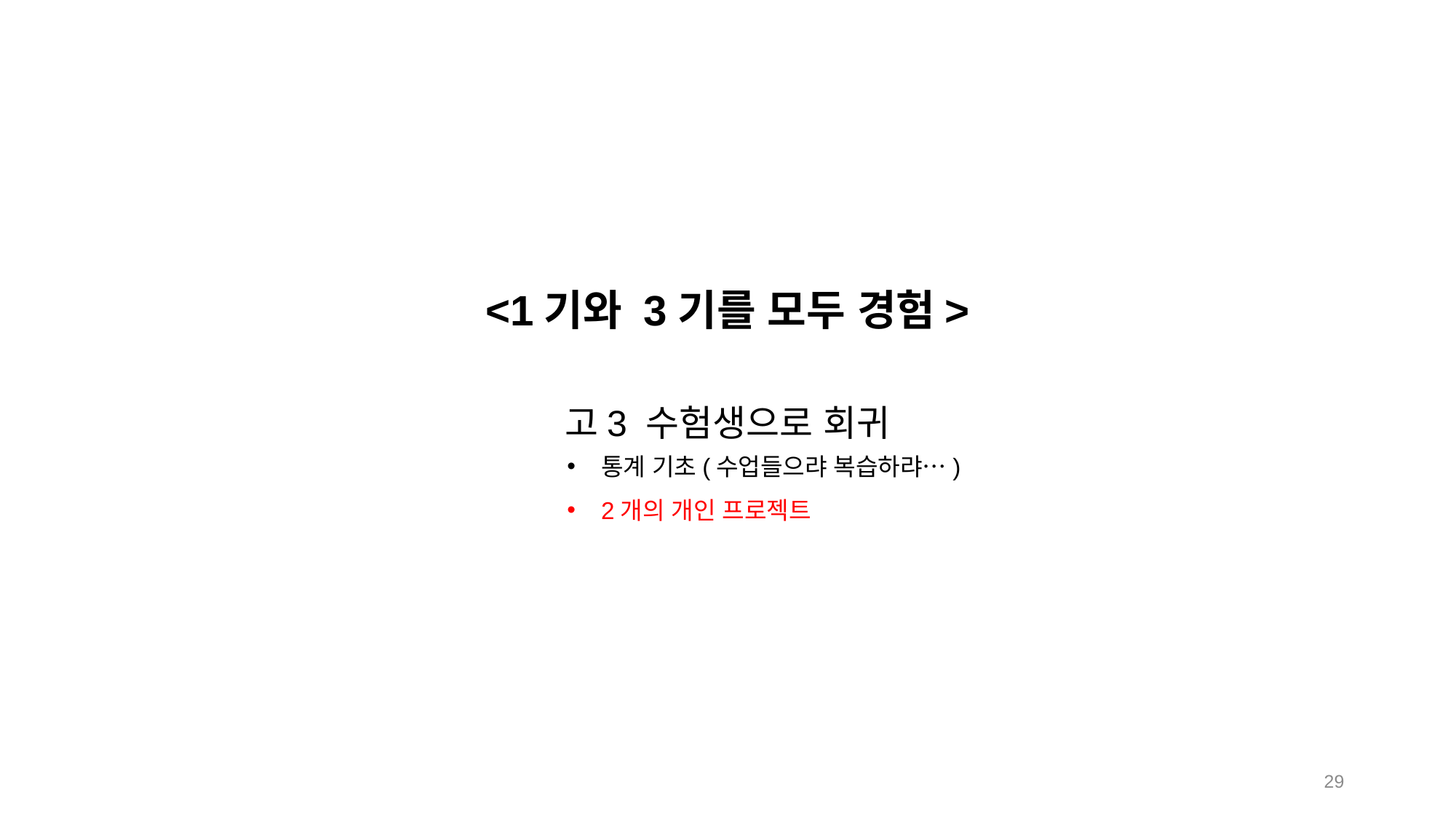

<1기와 3기를 모두 경험>
고3 수험생으로 회귀
통계 기초(수업들으랴 복습하랴…)
2개의 개인 프로젝트
29